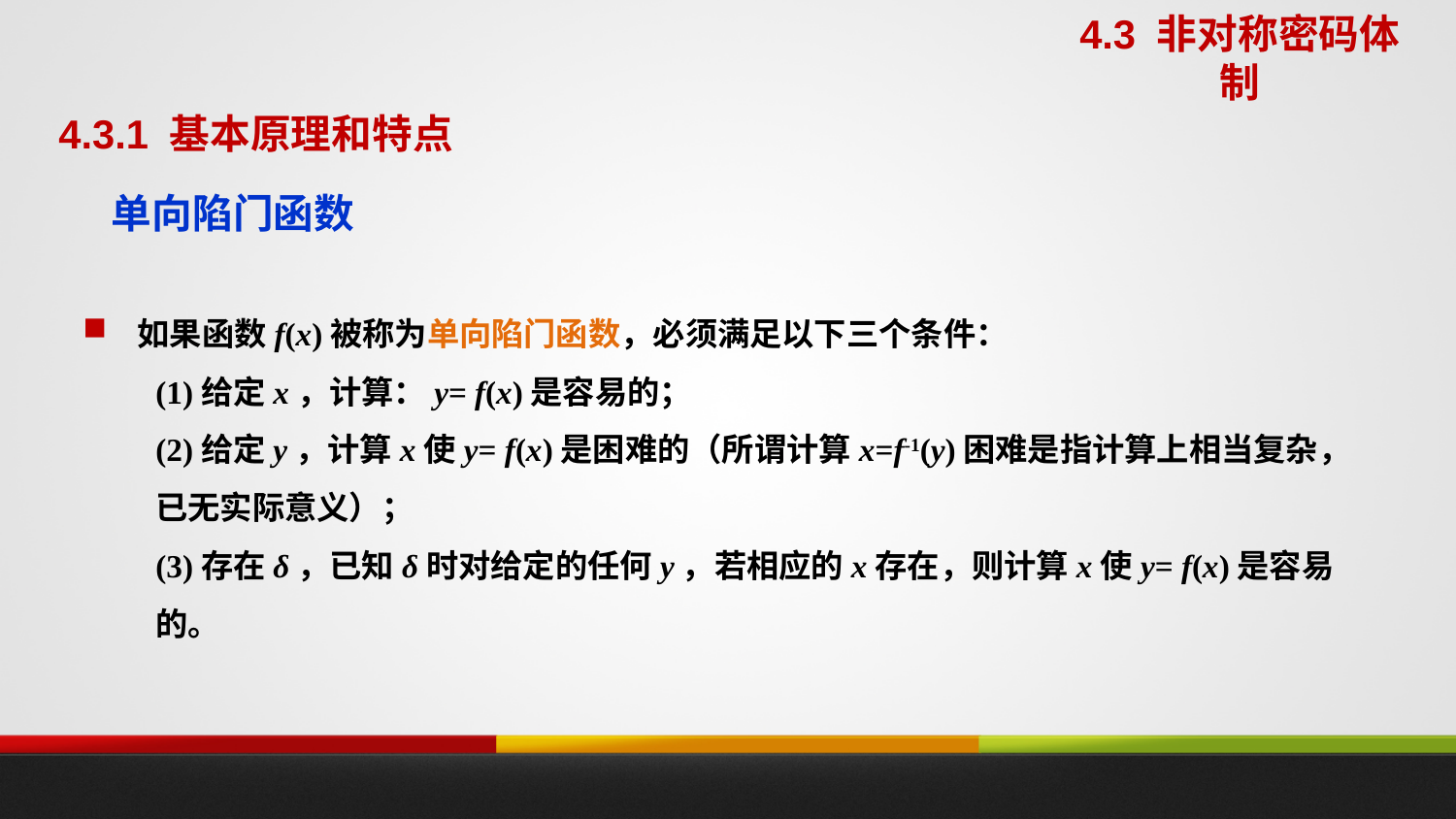

4.3 非对称密码体制
4.3.1 基本原理和特点
# 单向陷门函数
如果函数f(x)被称为单向陷门函数，必须满足以下三个条件：
(1)给定x，计算：y= f(x)是容易的；
(2)给定y，计算x使y= f(x)是困难的（所谓计算x=f-1(y)困难是指计算上相当复杂，已无实际意义）；
(3)存在δ，已知δ时对给定的任何y，若相应的x存在，则计算x使y= f(x)是容易的。